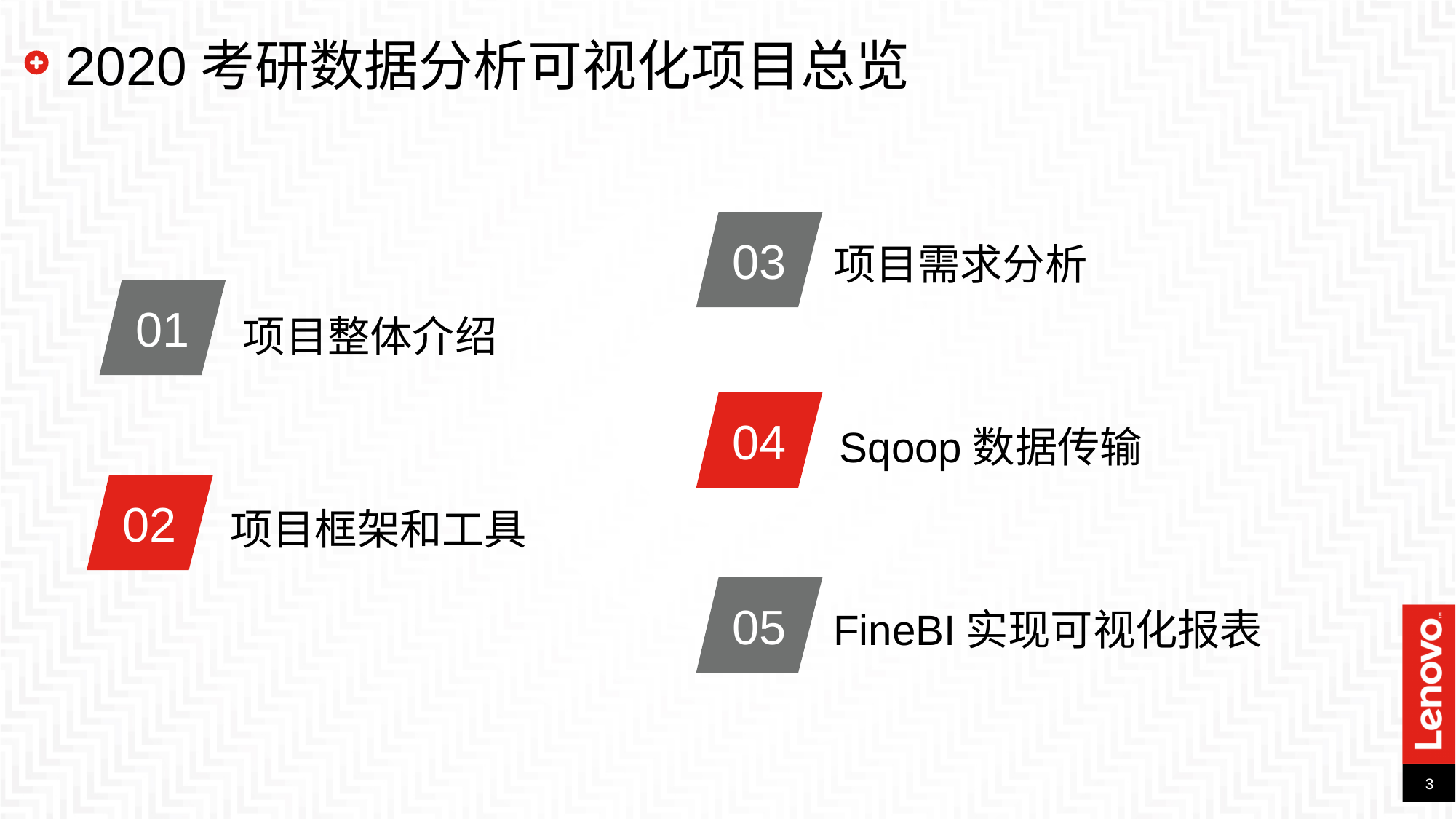

# 2020考研数据分析可视化项目总览
03
项目需求分析
01
项目整体介绍
04
Sqoop数据传输
02
项目框架和工具

05
FineBI实现可视化报表